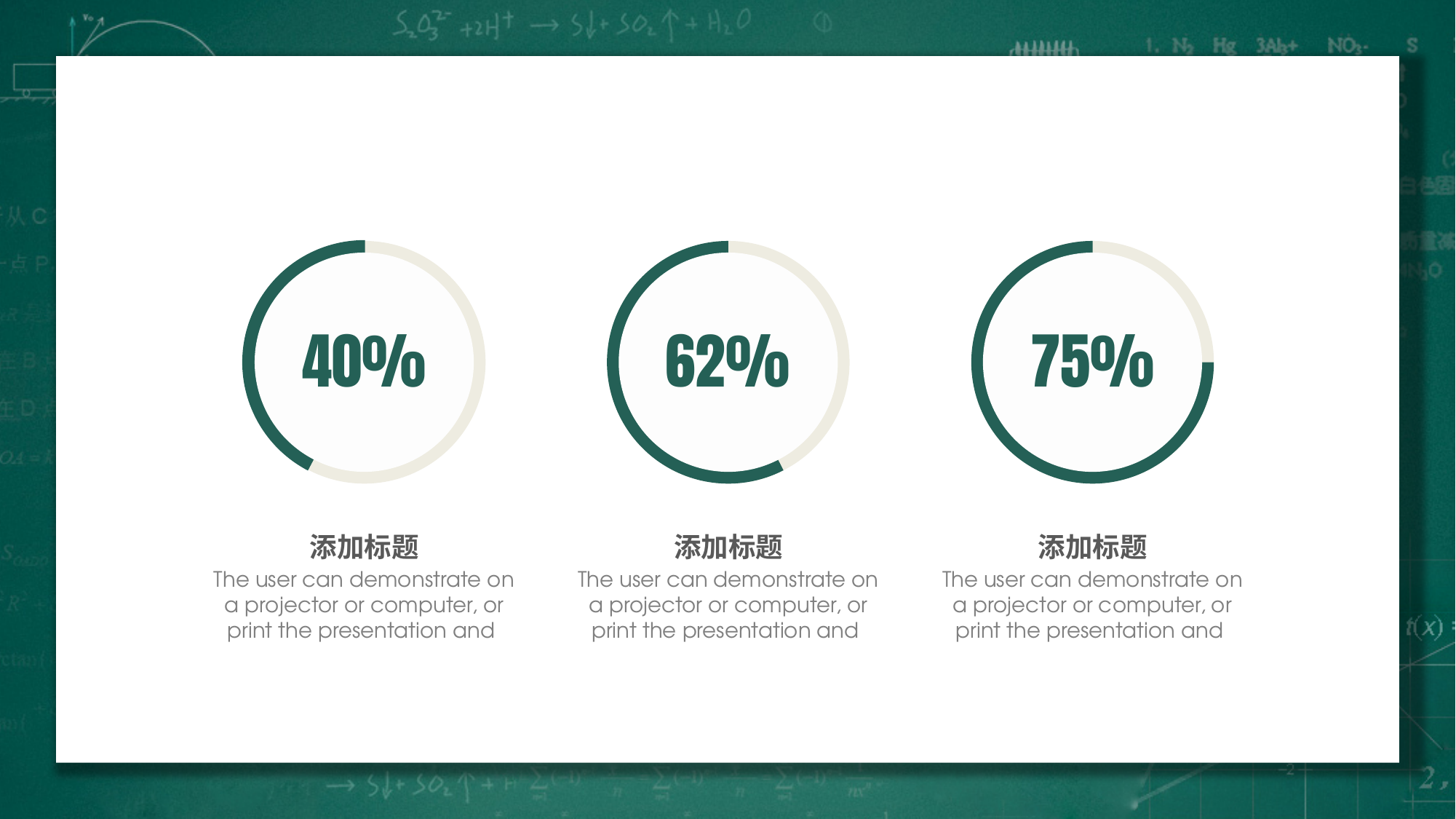

40%
62%
75%
添加标题
The user can demonstrate on a projector or computer, or print the presentation and
添加标题
The user can demonstrate on a projector or computer, or print the presentation and
添加标题
The user can demonstrate on a projector or computer, or print the presentation and